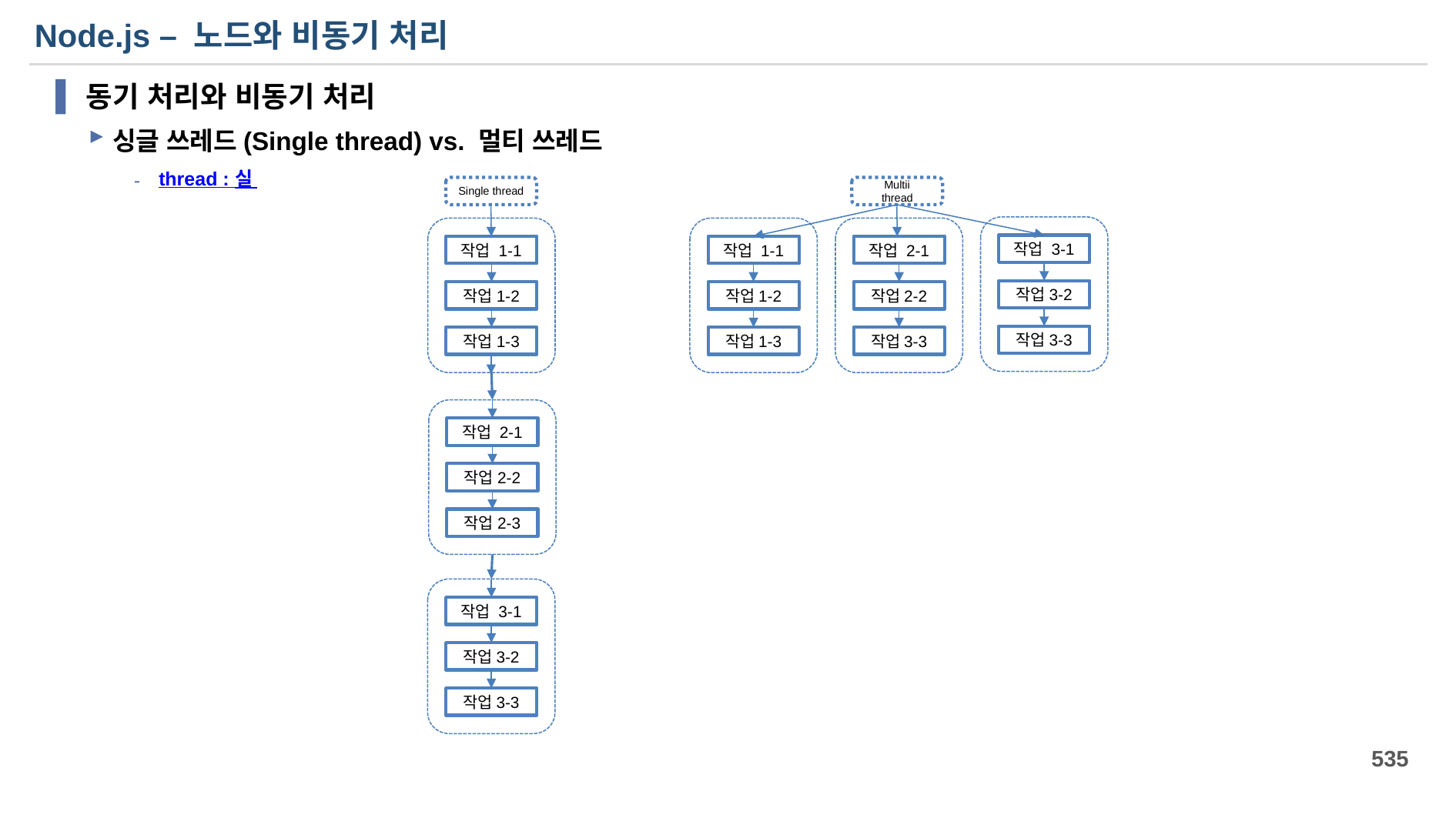

# Node.js – 노드와 비동기 처리
동기 처리와 비동기 처리
싱글 쓰레드(Single thread) vs. 멀티 쓰레드
thread : 실
Single thread
Multii
thread

작업 3-1
작업 1-1
작업 2-1
작업 1-1
작업3-2
작업1-2
작업2-2
작업1-2
작업3-3
작업1-3
작업3-3
작업1-3

작업 2-1
작업2-2
작업2-3

작업 3-1
작업3-2
작업3-3
535